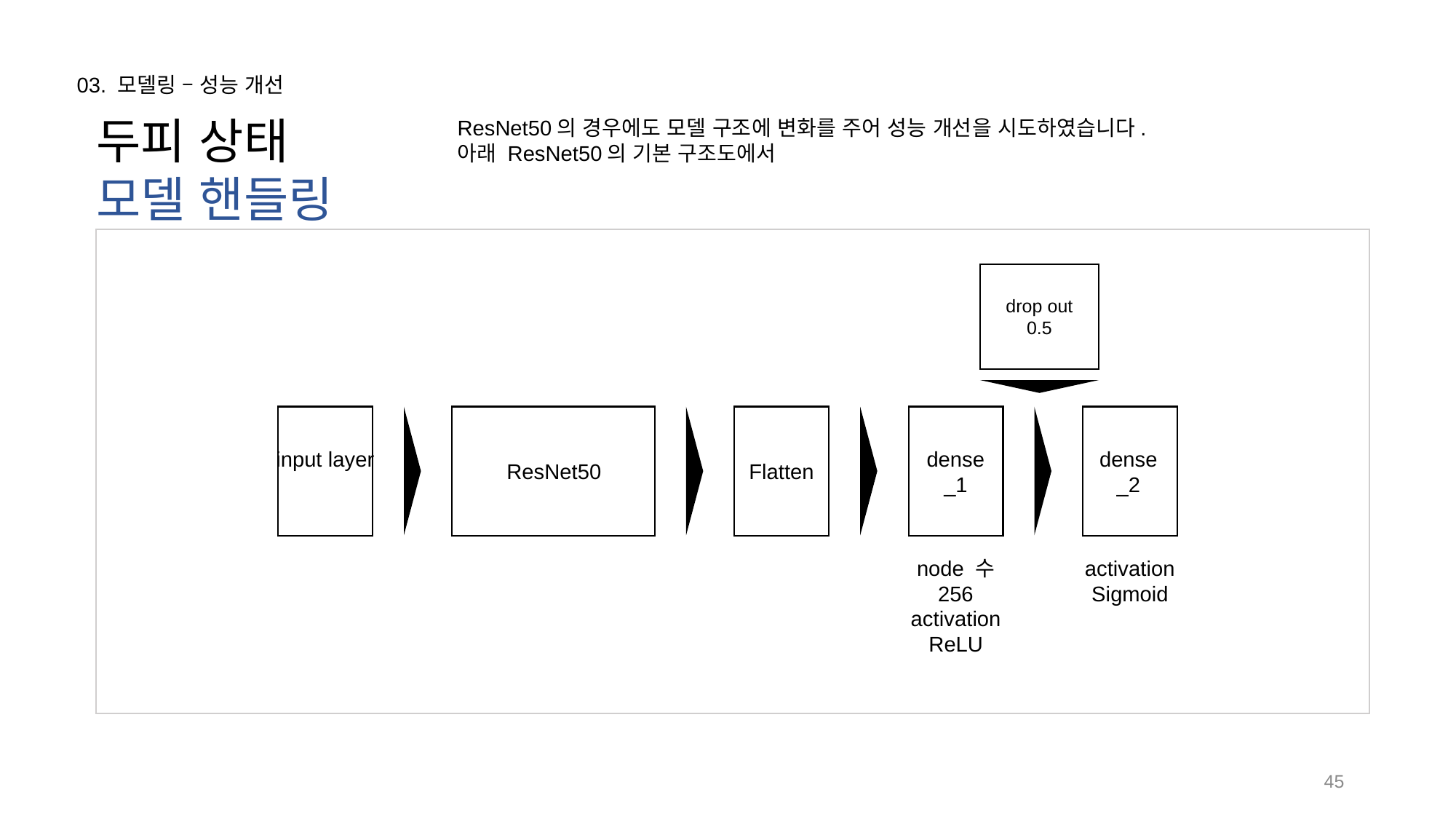

03. 모델링 – 성능 개선
두피 상태
모델 핸들링
ResNet50의 경우에도 모델 구조에 변화를 주어 성능 개선을 시도하였습니다.
아래 ResNet50의 기본 구조도에서

drop out
0.5

input layer

Flatten

dense
_1
dense
_2
ResNet50

node 수
256
activation
ReLU
activation
Sigmoid
45